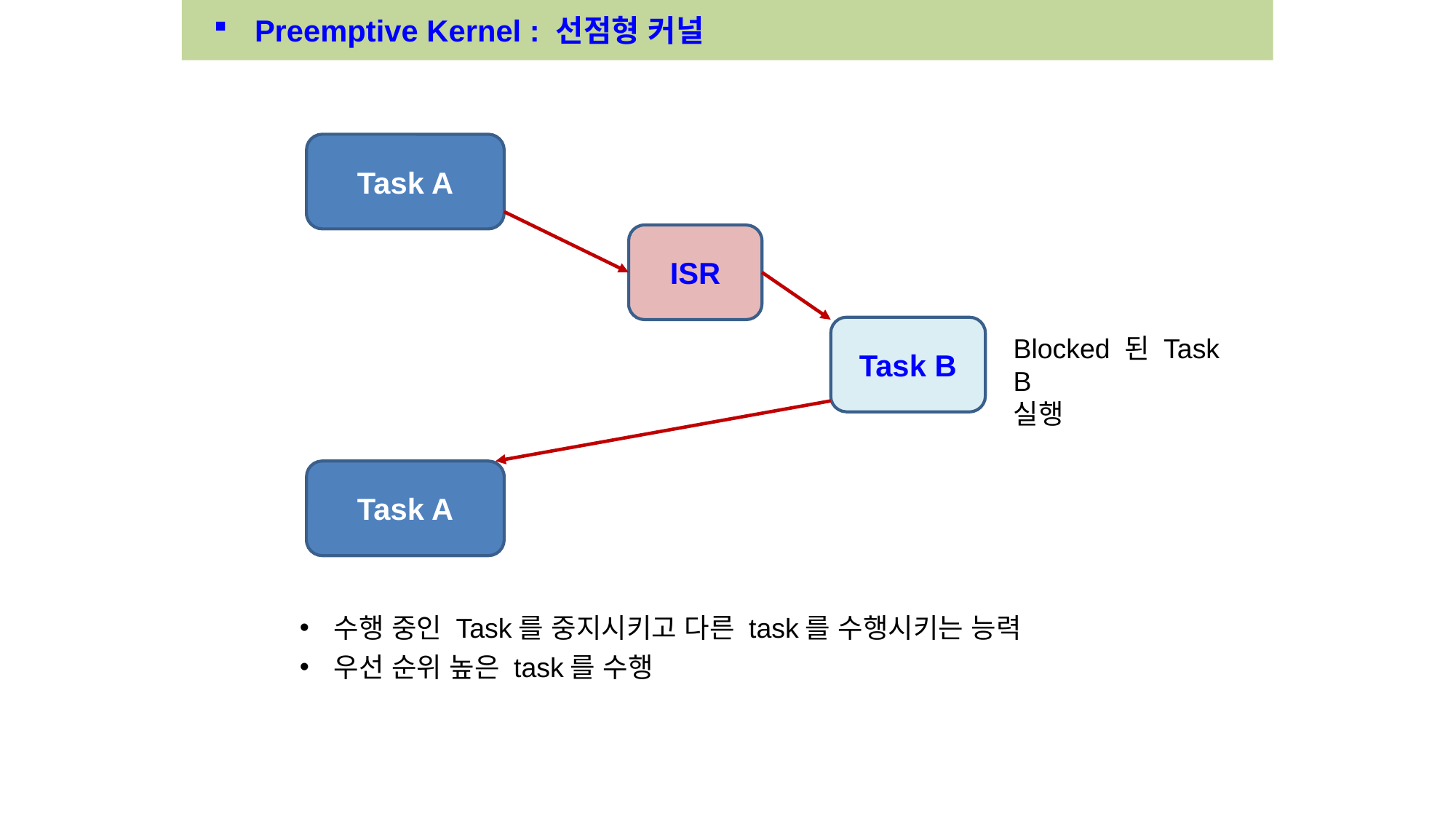

Preemptive Kernel : 선점형 커널

Task A
ISR
Task B
Blocked 된 Task B
실행
Task A
수행 중인 Task를 중지시키고 다른 task를 수행시키는 능력
우선 순위 높은 task를 수행